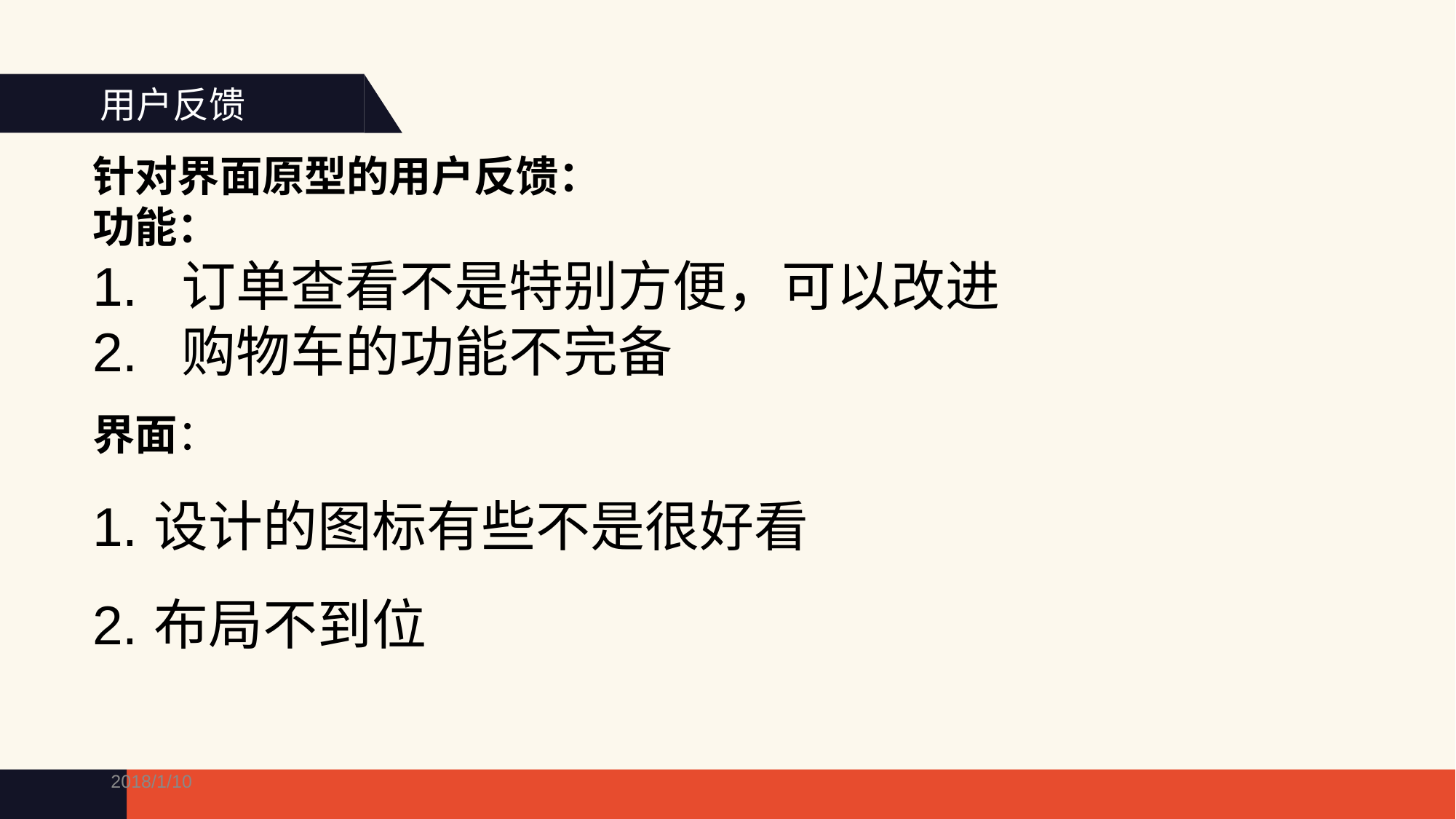

用户反馈
针对界面原型的用户反馈：
功能：
1.  订单查看不是特别方便，可以改进
2.  购物车的功能不完备
界面：
设计的图标有些不是很好看
布局不到位

2018/1/10